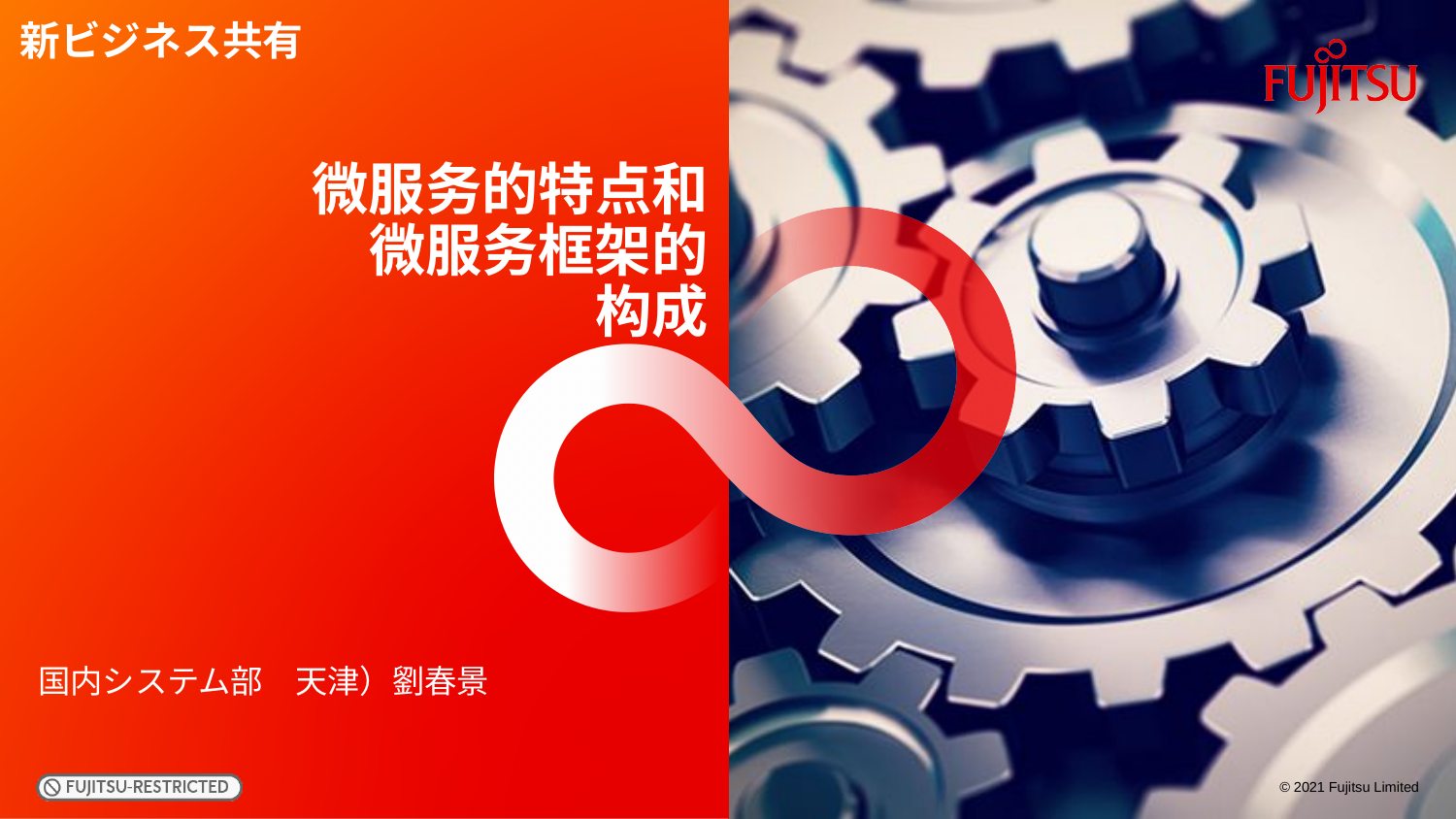

新ビジネス共有
# 微服务的特点和 微服务框架的 构成
国内システム部　天津）劉春景

© 2021 Fujitsu Limited